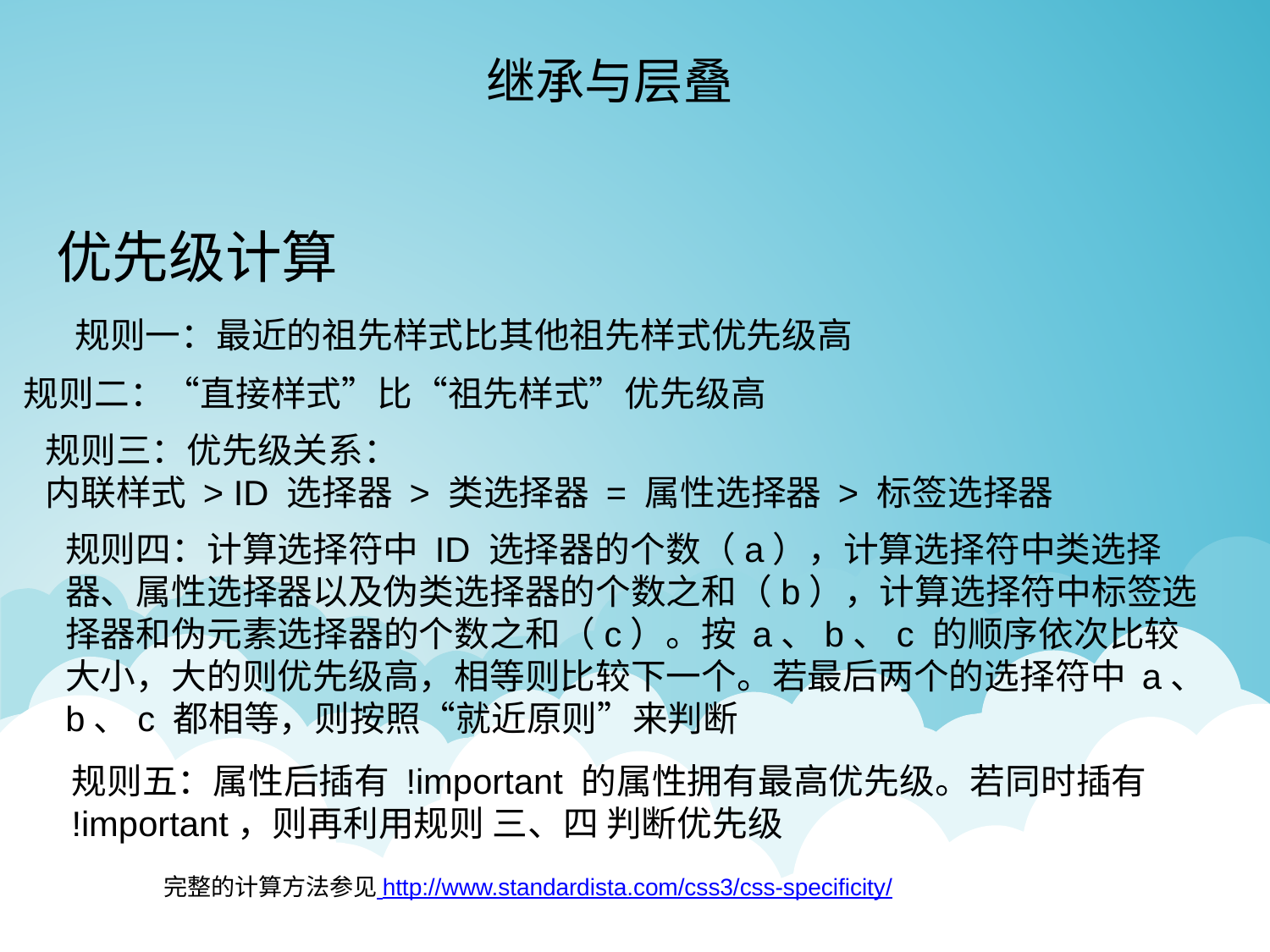

继承与层叠
优先级计算
规则一：最近的祖先样式比其他祖先样式优先级高
规则二：“直接样式”比“祖先样式”优先级高
规则三：优先级关系：
内联样式 > ID 选择器 > 类选择器 = 属性选择器 > 标签选择器
规则四：计算选择符中 ID 选择器的个数（a），计算选择符中类选择器、属性选择器以及伪类选择器的个数之和（b），计算选择符中标签选择器和伪元素选择器的个数之和（c）。按 a、b、c 的顺序依次比较大小，大的则优先级高，相等则比较下一个。若最后两个的选择符中 a、b、c 都相等，则按照“就近原则”来判断
规则五：属性后插有 !important 的属性拥有最高优先级。若同时插有 !important，则再利用规则 三、四 判断优先级
完整的计算方法参见 http://www.standardista.com/css3/css-specificity/